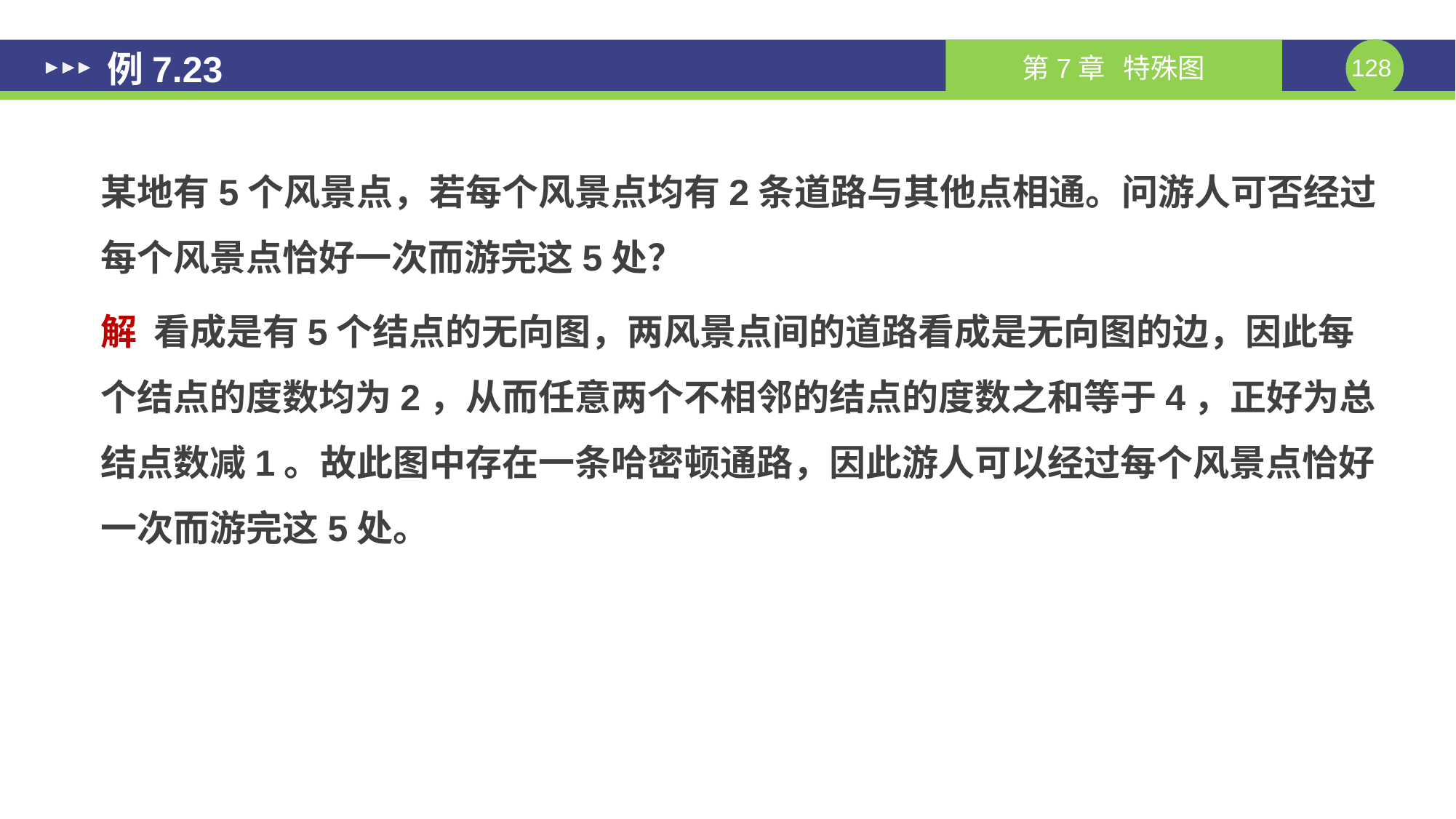

# 例7.23
某地有5个风景点，若每个风景点均有2条道路与其他点相通。问游人可否经过每个风景点恰好一次而游完这5处？
解  看成是有5个结点的无向图，两风景点间的道路看成是无向图的边，因此每个结点的度数均为2，从而任意两个不相邻的结点的度数之和等于4，正好为总结点数减1。故此图中存在一条哈密顿通路，因此游人可以经过每个风景点恰好一次而游完这5处。